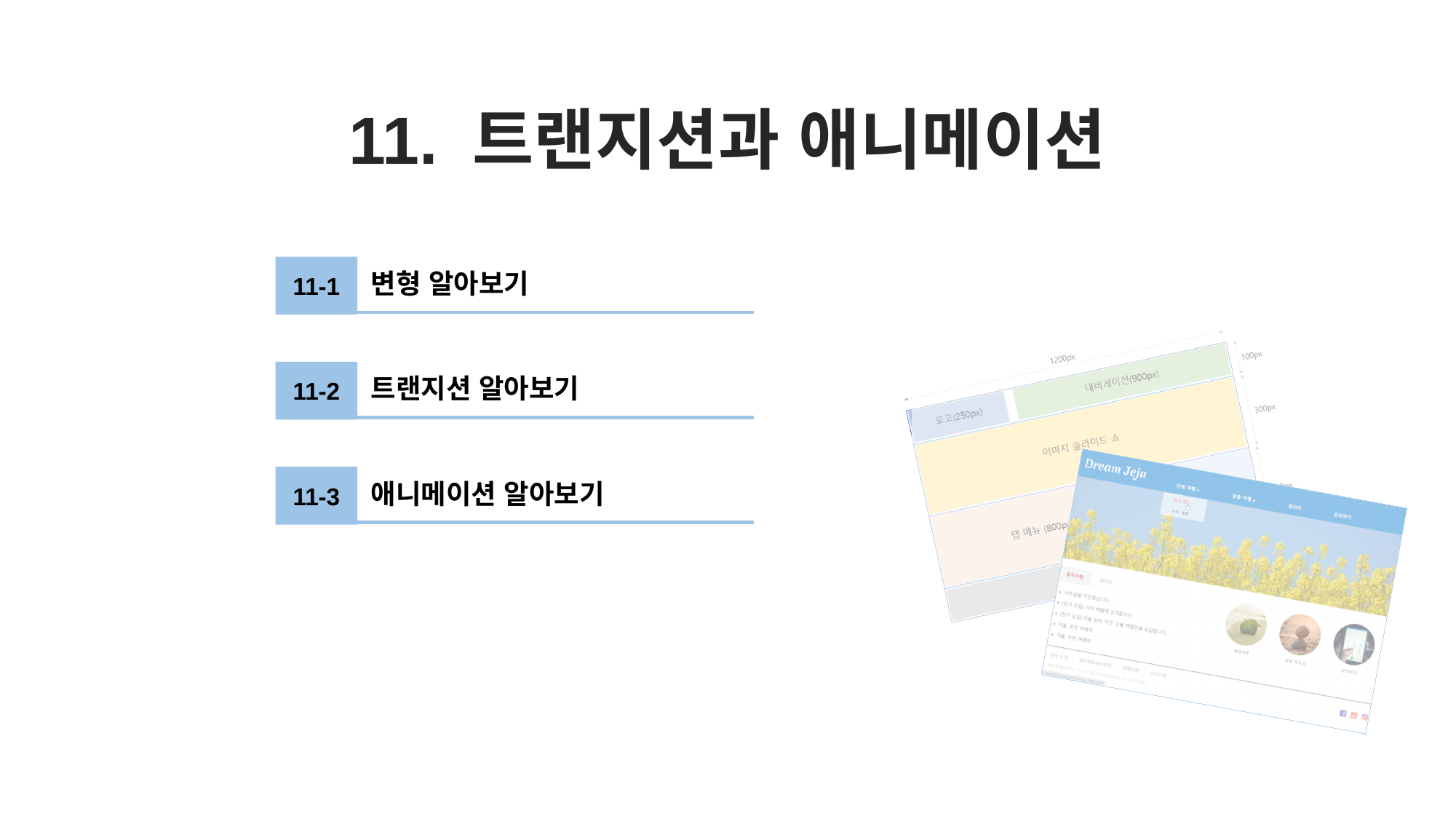

# 11. 트랜지션과 애니메이션
11-1
변형 알아보기
11-2
트랜지션 알아보기
11-3
애니메이션 알아보기